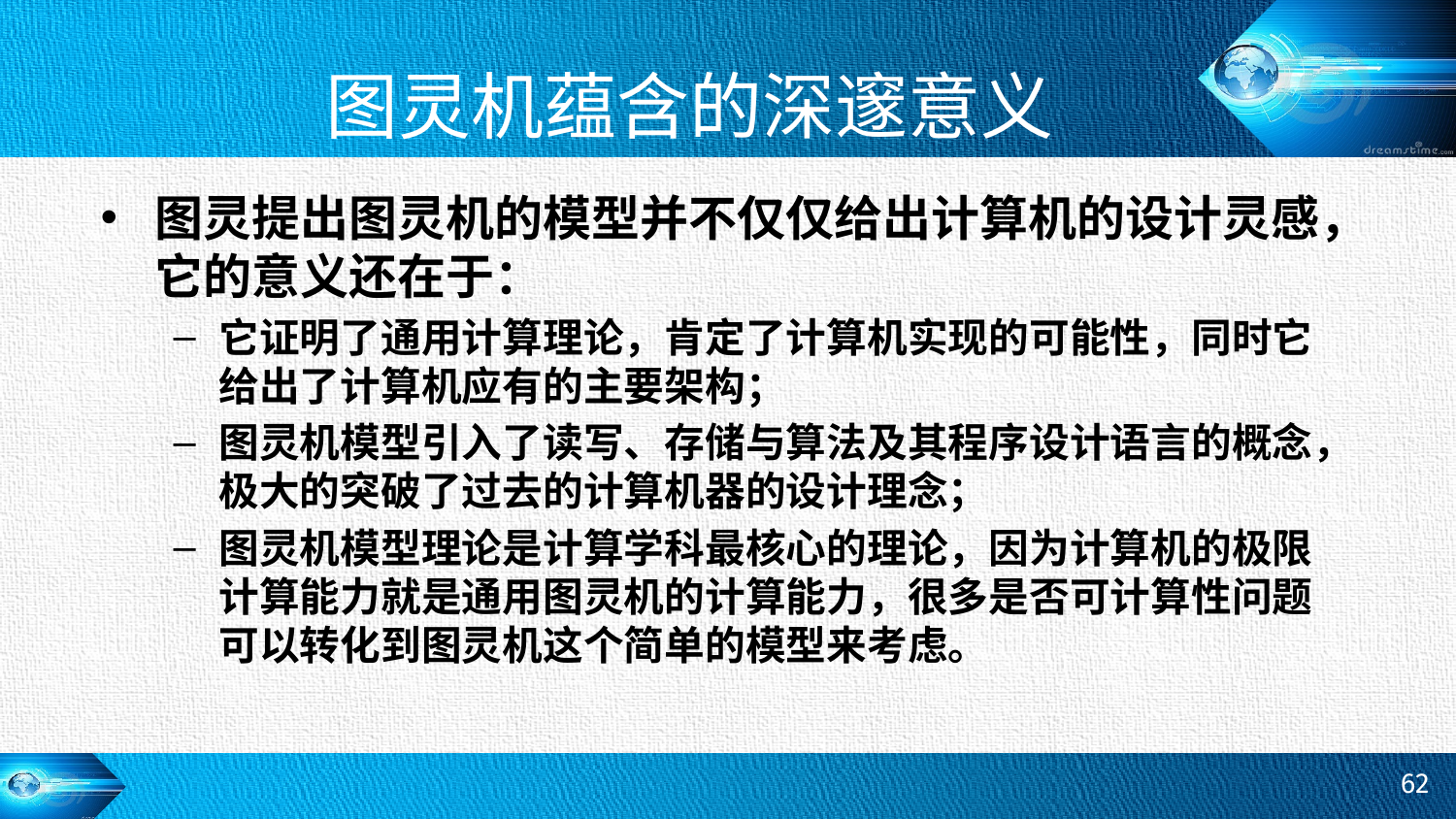

# 图灵机蕴含的深邃意义
图灵提出图灵机的模型并不仅仅给出计算机的设计灵感，它的意义还在于：
它证明了通用计算理论，肯定了计算机实现的可能性，同时它给出了计算机应有的主要架构；
图灵机模型引入了读写、存储与算法及其程序设计语言的概念，极大的突破了过去的计算机器的设计理念；
图灵机模型理论是计算学科最核心的理论，因为计算机的极限计算能力就是通用图灵机的计算能力，很多是否可计算性问题可以转化到图灵机这个简单的模型来考虑。
62